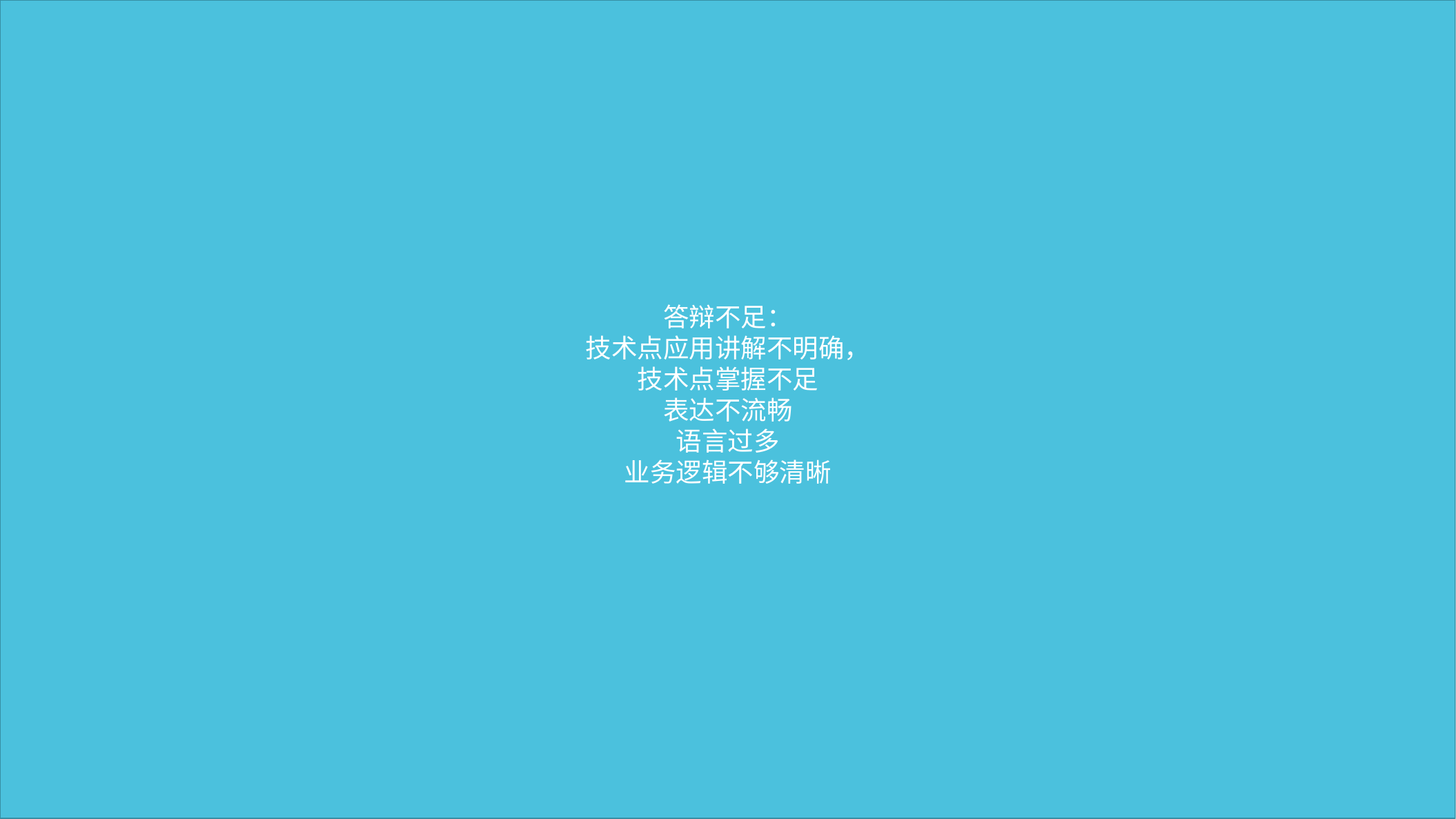

答辩不足：
技术点应用讲解不明确，
技术点掌握不足
表达不流畅
语言过多
业务逻辑不够清晰